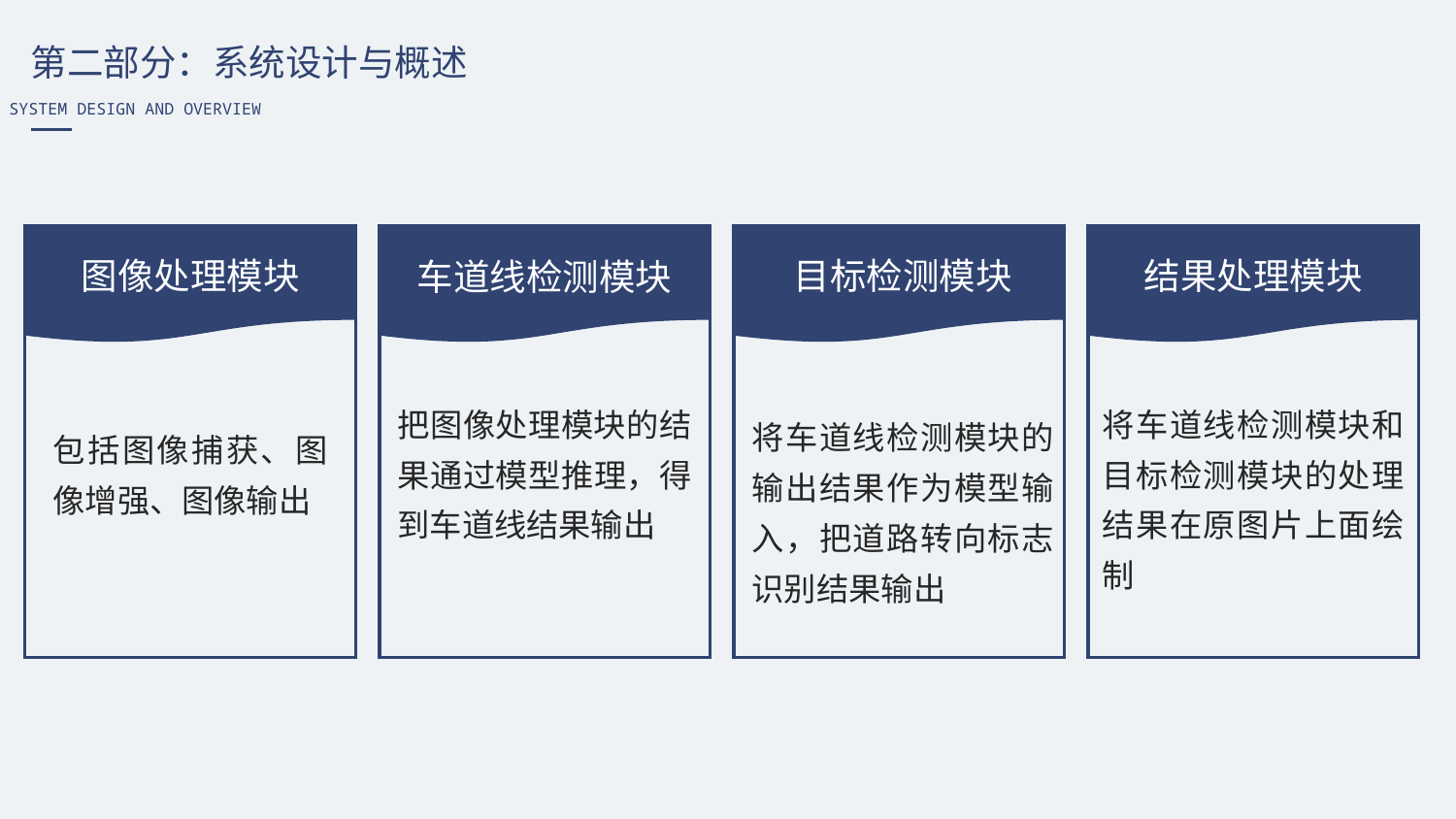

第二部分：系统设计与概述

SYSTEM DESIGN AND OVERVIEW

图像处理模块
目标检测模块
结果处理模块
车道线检测模块
把图像处理模块的结果通过模型推理，得到车道线结果输出
将车道线检测模块和目标检测模块的处理结果在原图片上面绘制
将车道线检测模块的输出结果作为模型输入，把道路转向标志识别结果输出
包括图像捕获、图像增强、图像输出